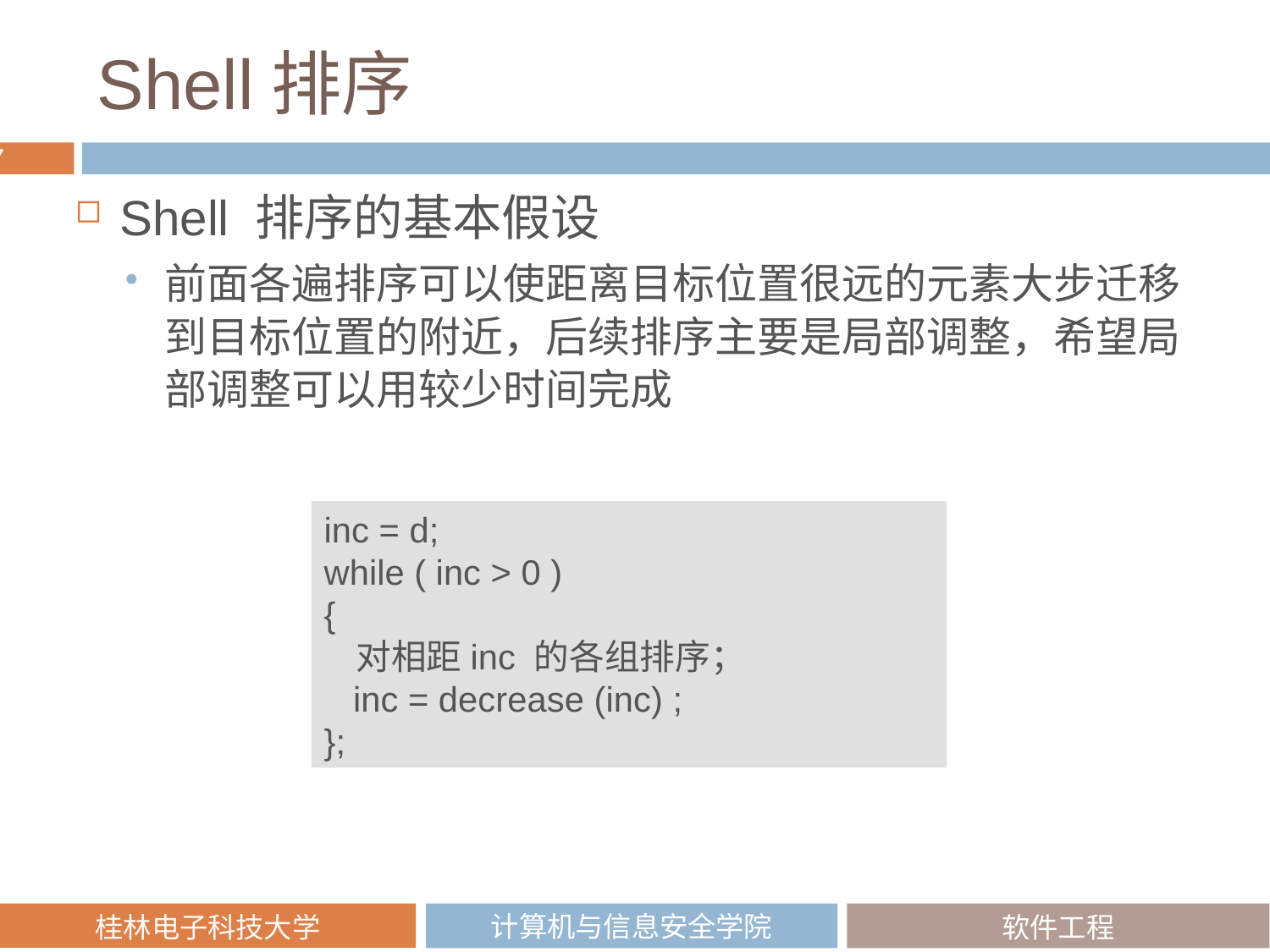

# Shell排序
Shell 排序的基本假设
前面各遍排序可以使距离目标位置很远的元素大步迁移到目标位置的附近，后续排序主要是局部调整，希望局部调整可以用较少时间完成

inc = d;
while ( inc > 0 )
{
   对相距inc 的各组排序；
   inc = decrease (inc) ;
};